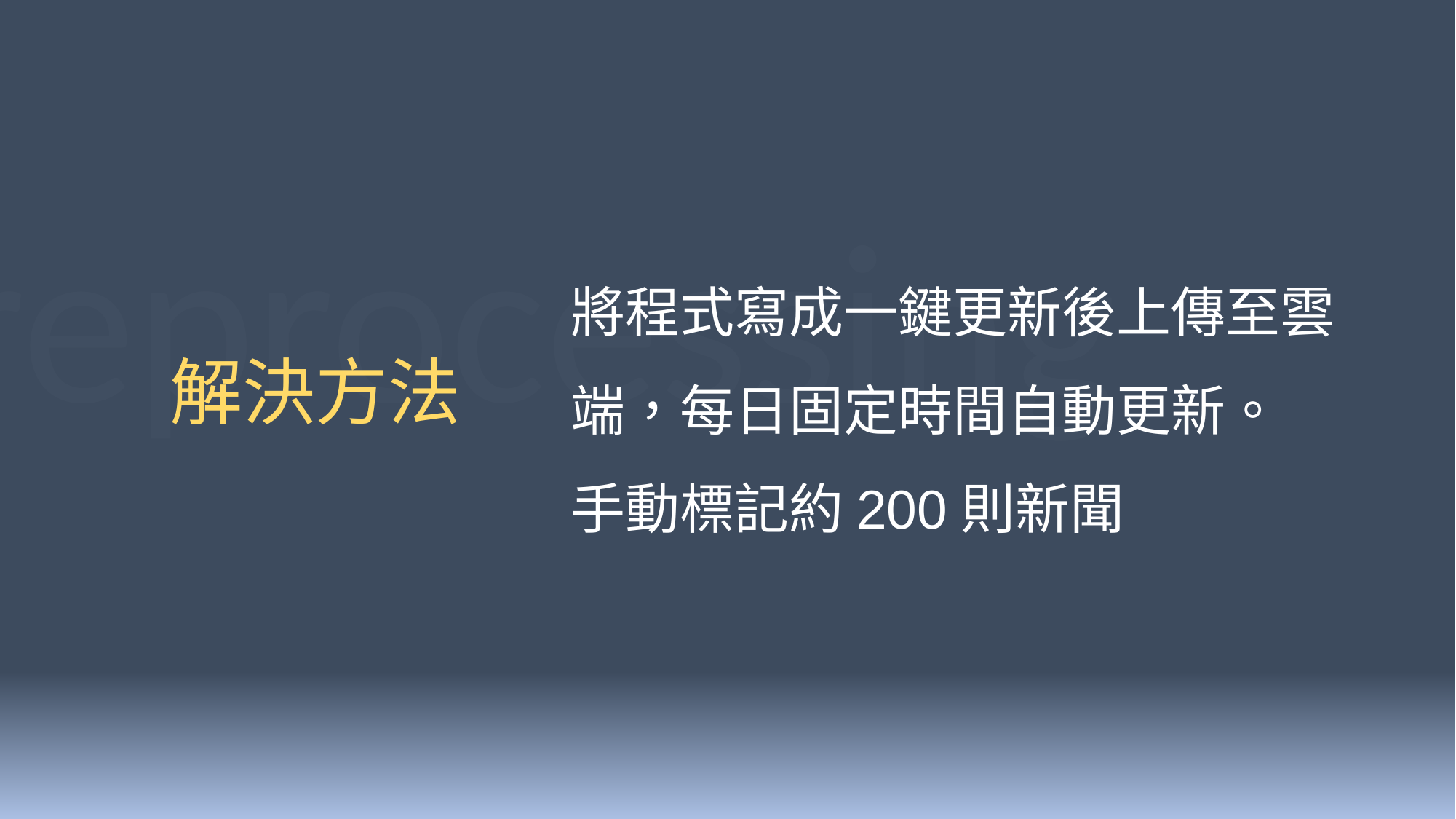

Preprocessing
將程式寫成一鍵更新後上傳至雲端，每日固定時間自動更新。
手動標記約200則新聞
解決方法